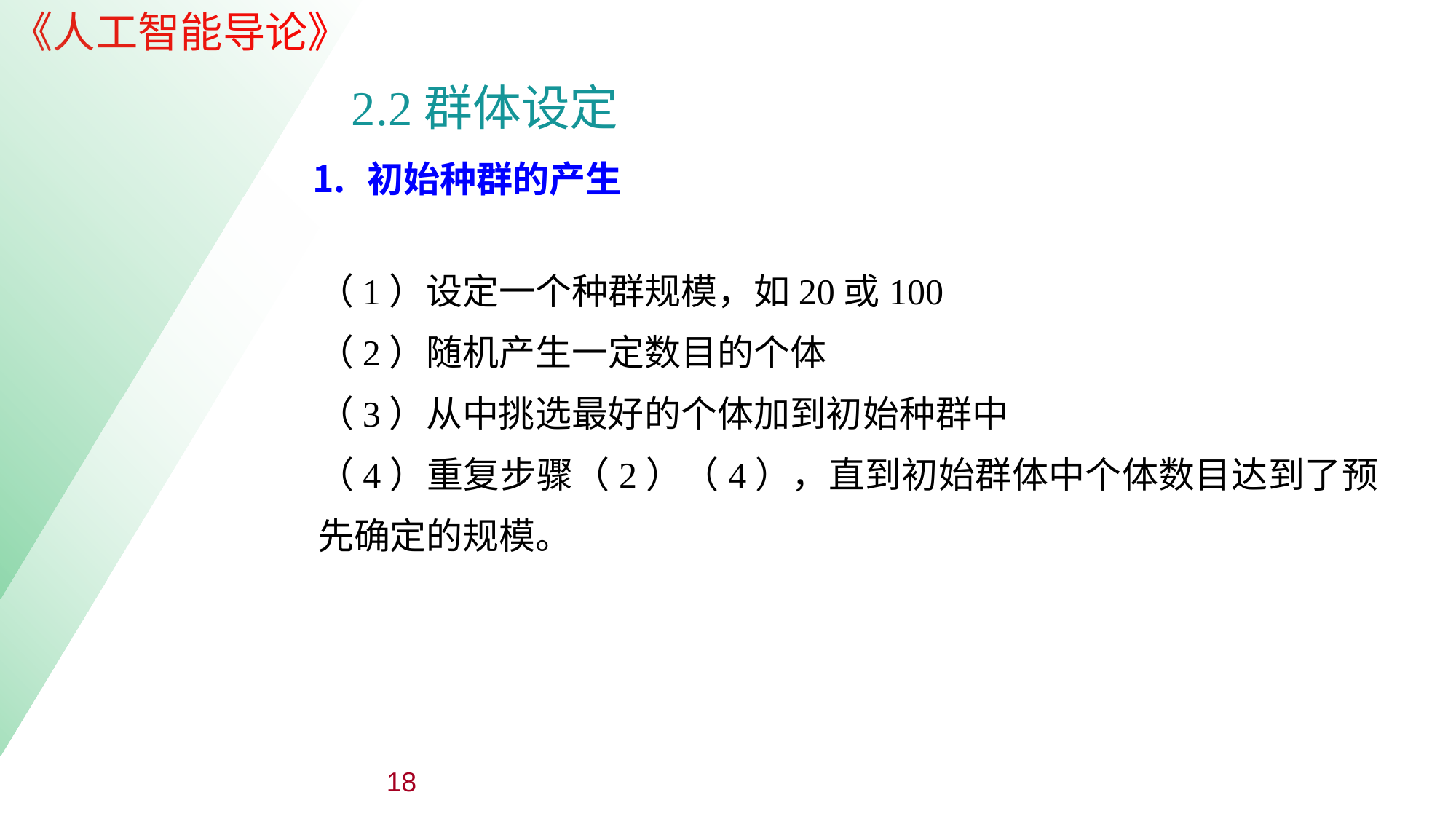

|  |
| --- |
|  |
| --- |

2.2群体设定
初始种群的产生
（1）设定一个种群规模，如20或100
（2）随机产生一定数目的个体
（3）从中挑选最好的个体加到初始种群中
（4）重复步骤（2）（4），直到初始群体中个体数目达到了预先确定的规模。

18